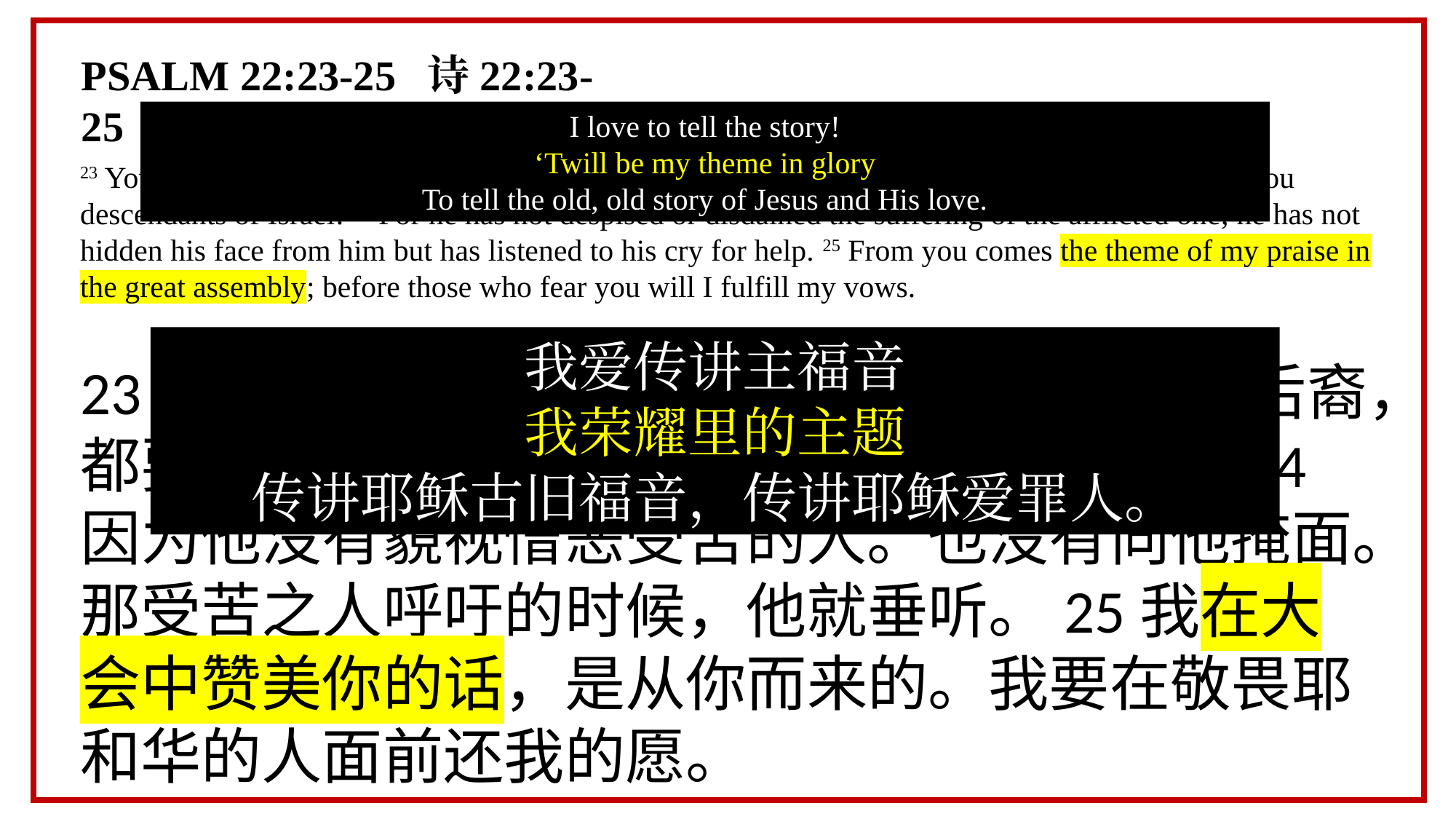

PSALM 22:23-25  诗22:23-25
I love to tell the story!
‘Twill be my theme in glory
To tell the old, old story of Jesus and His love.
23 You who fear the Lord, praise him! All you descendants of Jacob, honor him! Revere him, all you descendants of Israel! 24 For he has not despised or disdained the suffering of the afflicted one; he has not hidden his face from him but has listened to his cry for help. 25 From you comes the theme of my praise in the great assembly; before those who fear you will I fulfill my vows.

23你们敬畏耶和华的人，要赞美他。雅各的后裔，都要荣耀他。以色列的后裔，都要惧怕他。24因为他没有藐视憎恶受苦的人。也没有向他掩面。那受苦之人呼吁的时候，他就垂听。25我在大会中赞美你的话，是从你而来的。我要在敬畏耶和华的人面前还我的愿。
我爱传讲主福音
我荣耀里的主题
传讲耶稣古旧福音，传讲耶稣爱罪人。